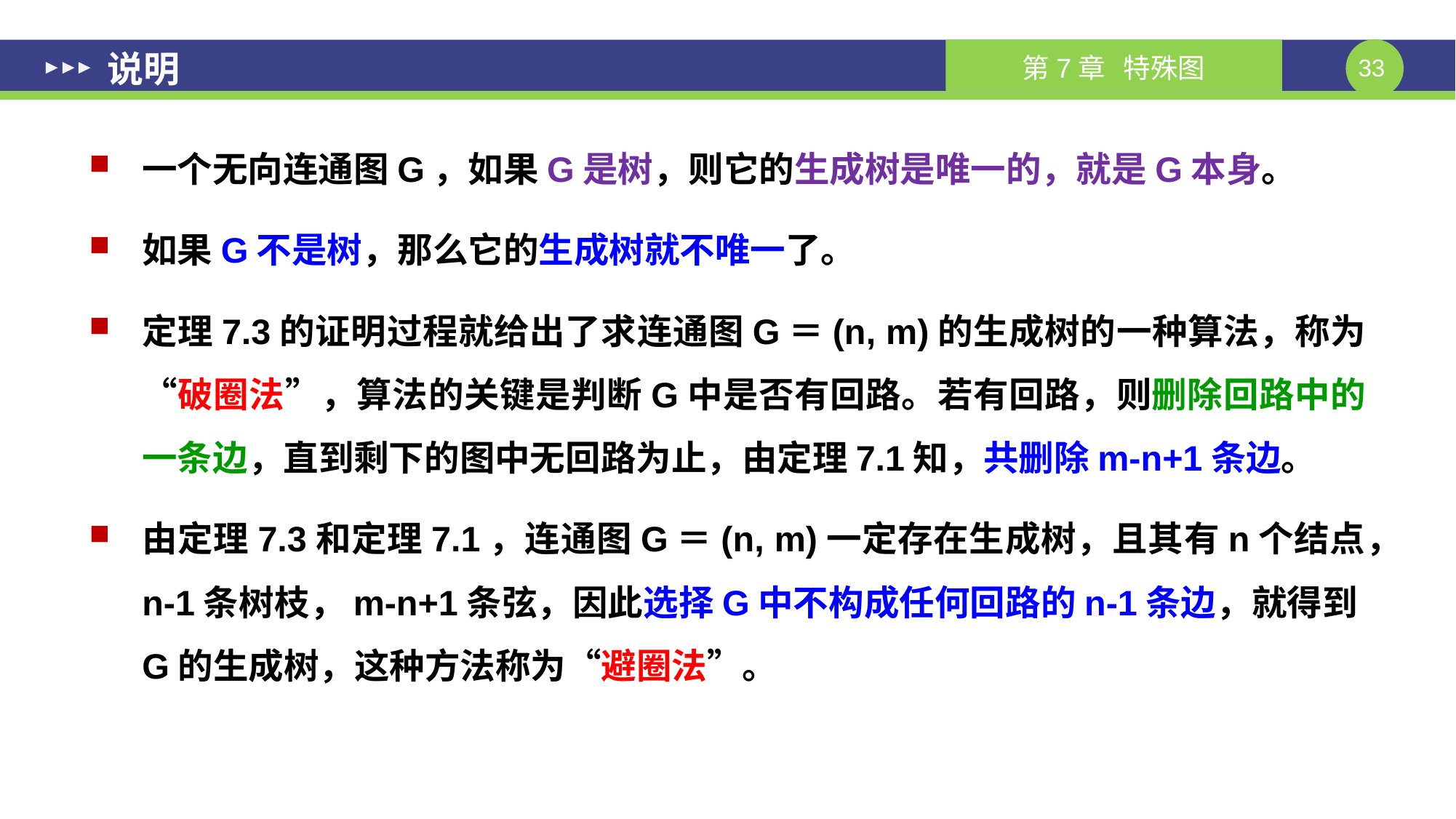

# 说明
一个无向连通图G，如果G是树，则它的生成树是唯一的，就是G本身。
如果G不是树，那么它的生成树就不唯一了。
定理7.3的证明过程就给出了求连通图G＝(n, m)的生成树的一种算法，称为“破圈法”，算法的关键是判断G中是否有回路。若有回路，则删除回路中的一条边，直到剩下的图中无回路为止，由定理7.1知，共删除m-n+1条边。
由定理7.3和定理7.1，连通图G＝(n, m)一定存在生成树，且其有n个结点，n-1条树枝，m-n+1条弦，因此选择G中不构成任何回路的n-1条边，就得到G的生成树，这种方法称为“避圈法”。